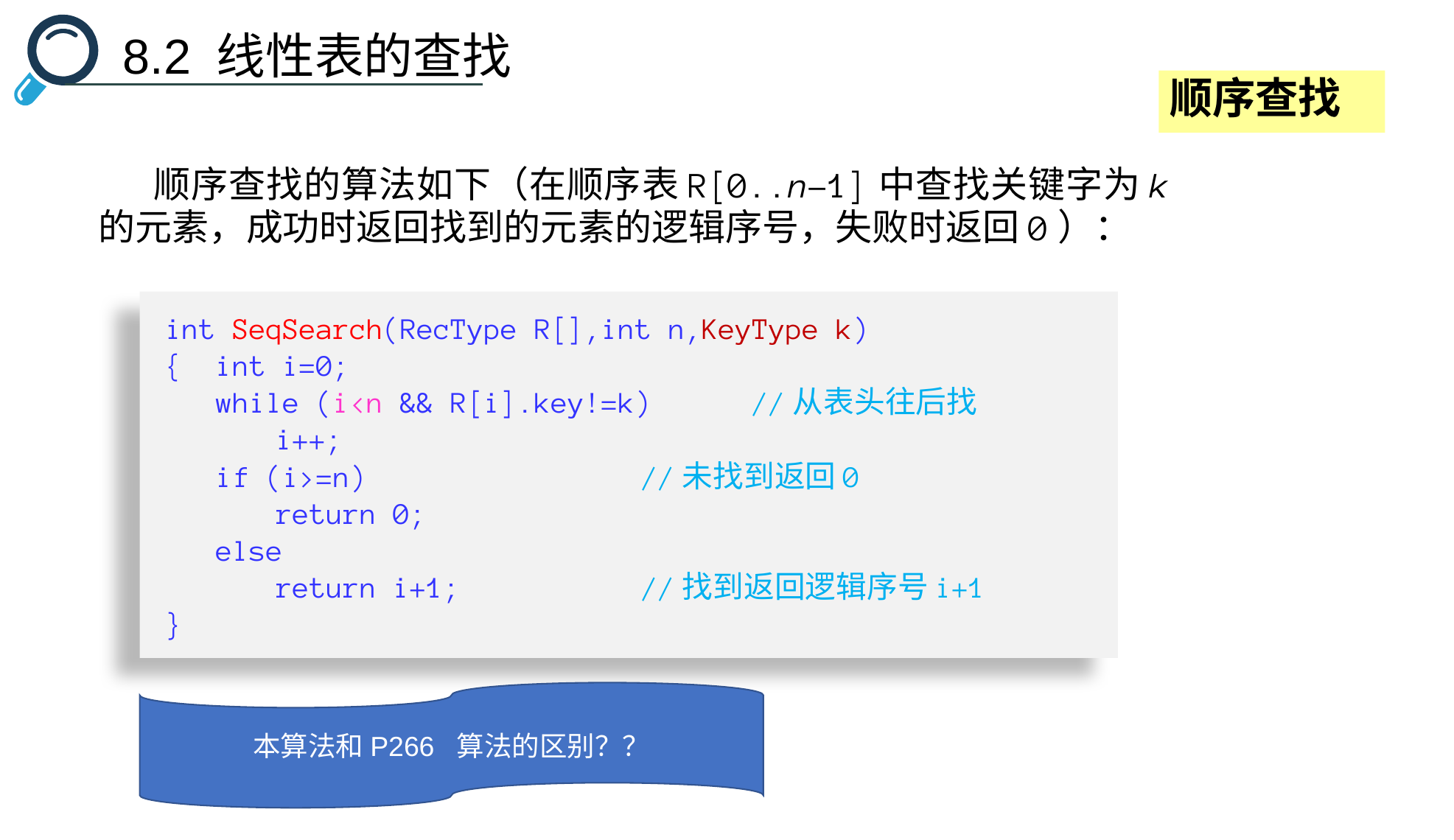

8.2 线性表的查找
顺序查找
     顺序查找的算法如下（在顺序表R[0..n-1]中查找关键字为k的元素，成功时返回找到的元素的逻辑序号，失败时返回0）：
int SeqSearch(RecType R[],int n,KeyType k)
{  int i=0;
   while (i<n && R[i].key!=k)	  //从表头往后找
	i++;
   if (i>=n)			  //未找到返回0
	return 0;
   else
	return i+1;		  //找到返回逻辑序号i+1
}
本算法和P266  算法的区别？？